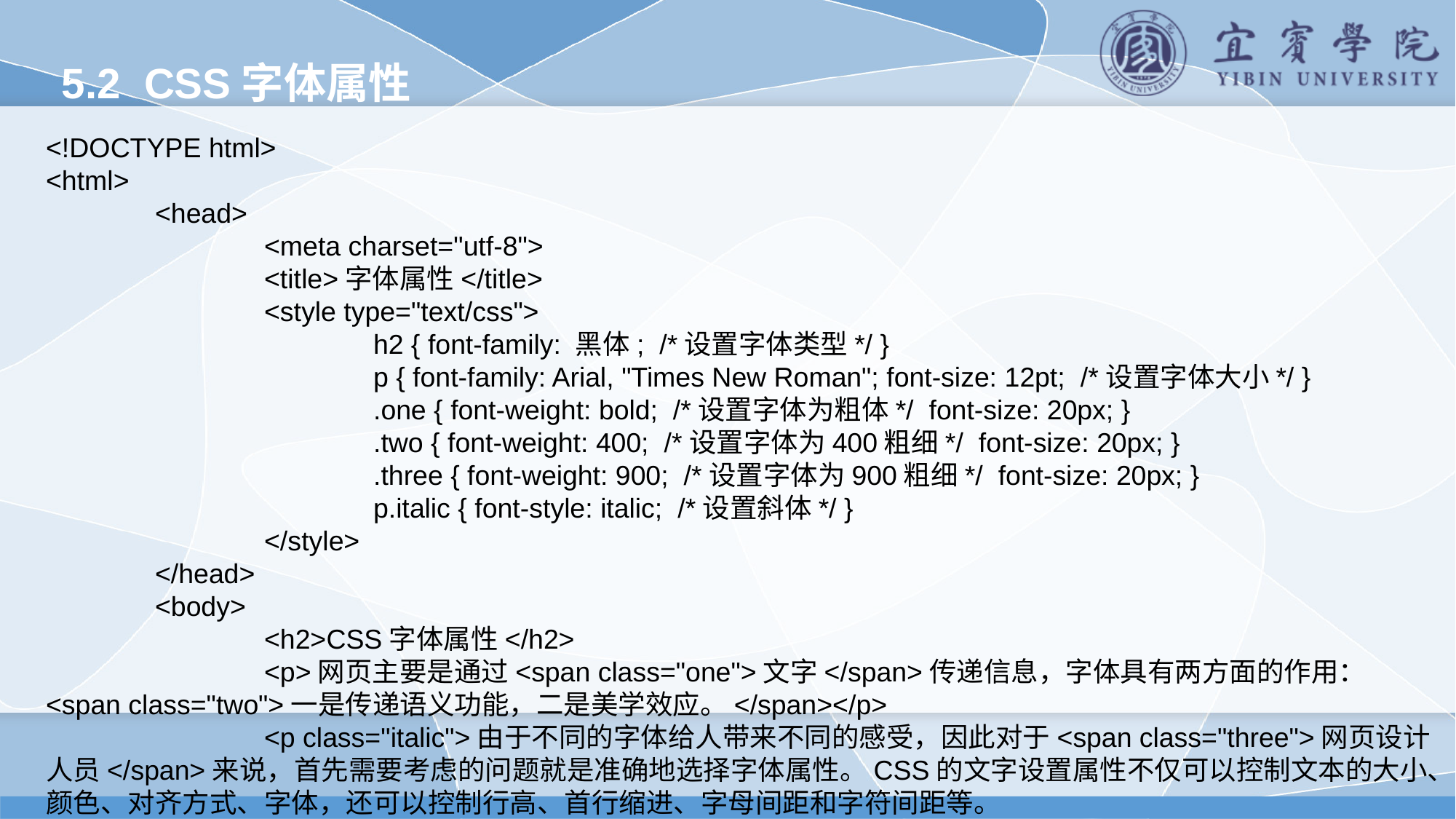

5.2  CSS字体属性
<!DOCTYPE html>
<html>
	<head>
		<meta charset="utf-8">
		<title>字体属性</title>
		<style type="text/css">
			h2 { font-family: 黑体;  /*设置字体类型*/ }
			p { font-family: Arial, "Times New Roman"; font-size: 12pt;  /*设置字体大小*/ }
			.one { font-weight: bold;  /*设置字体为粗体*/  font-size: 20px; }
			.two { font-weight: 400;  /*设置字体为400粗细*/  font-size: 20px; }
			.three { font-weight: 900;  /*设置字体为900粗细*/  font-size: 20px; }
			p.italic { font-style: italic;  /*设置斜体*/ }
		</style>
	</head>
	<body>
		<h2>CSS字体属性</h2>
		<p>网页主要是通过<span class="one">文字</span>传递信息，字体具有两方面的作用：<span class="two">一是传递语义功能，二是美学效应。</span></p>
		<p class="italic">由于不同的字体给人带来不同的感受，因此对于<span class="three">网页设计人员</span>来说，首先需要考虑的问题就是准确地选择字体属性。CSS的文字设置属性不仅可以控制文本的大小、颜色、对齐方式、字体，还可以控制行高、首行缩进、字母间距和字符间距等。
		</p>
	</body>
</html>